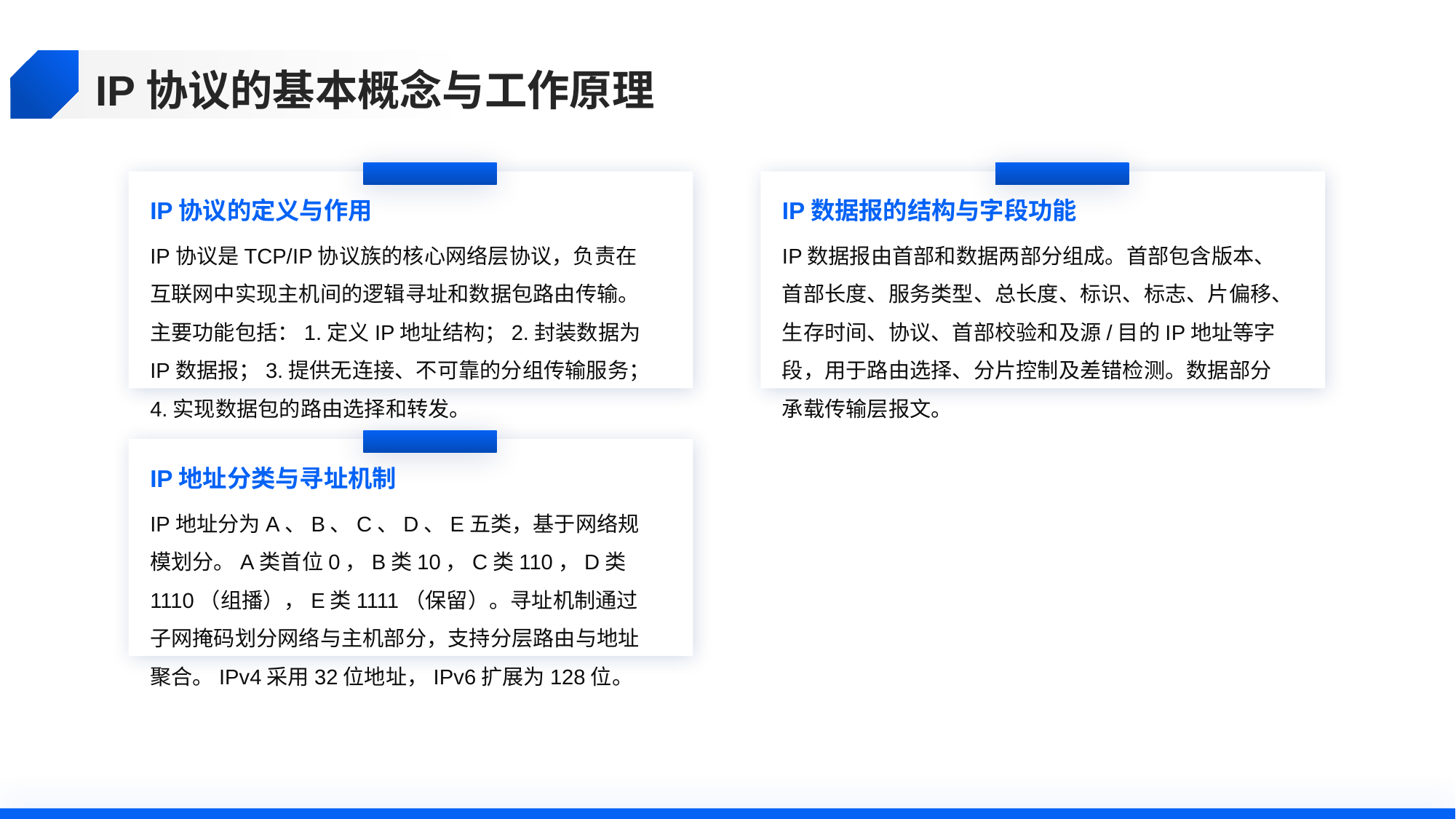

IP协议的基本概念与工作原理

IP协议的定义与作用
IP数据报的结构与字段功能
IP协议是TCP/IP协议族的核心网络层协议，负责在互联网中实现主机间的逻辑寻址和数据包路由传输。主要功能包括：1.定义IP地址结构；2.封装数据为IP数据报；3.提供无连接、不可靠的分组传输服务；4.实现数据包的路由选择和转发。
IP数据报由首部和数据两部分组成。首部包含版本、首部长度、服务类型、总长度、标识、标志、片偏移、生存时间、协议、首部校验和及源/目的IP地址等字段，用于路由选择、分片控制及差错检测。数据部分承载传输层报文。

IP地址分类与寻址机制
IP地址分为A、B、C、D、E五类，基于网络规模划分。A类首位0，B类10，C类110，D类1110（组播），E类1111（保留）。寻址机制通过子网掩码划分网络与主机部分，支持分层路由与地址聚合。IPv4采用32位地址，IPv6扩展为128位。